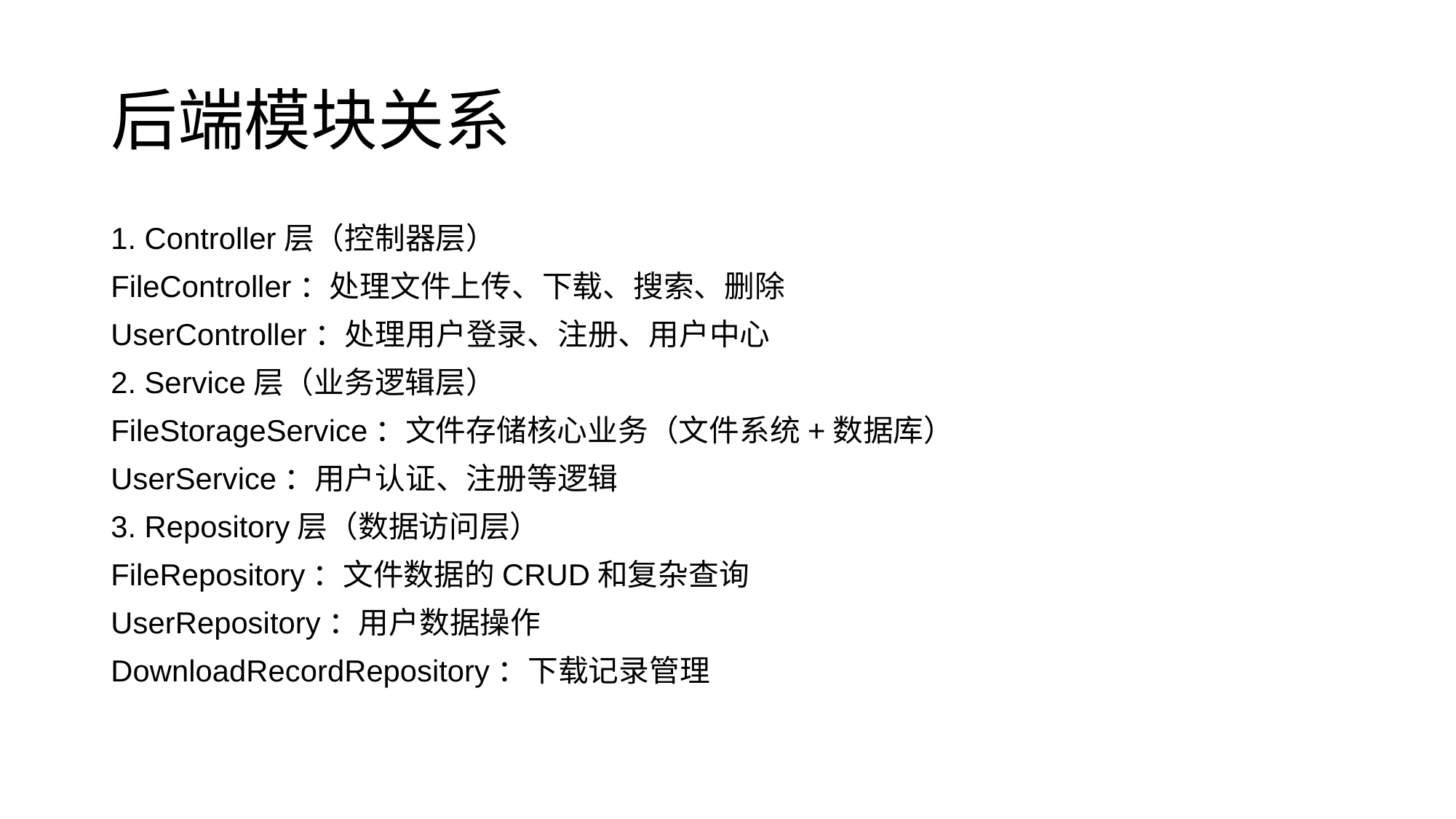

# 后端模块关系
1. Controller层（控制器层）
FileController：处理文件上传、下载、搜索、删除
UserController：处理用户登录、注册、用户中心
2. Service层（业务逻辑层）
FileStorageService：文件存储核心业务（文件系统+数据库）
UserService：用户认证、注册等逻辑
3. Repository层（数据访问层）
FileRepository：文件数据的CRUD和复杂查询
UserRepository：用户数据操作
DownloadRecordRepository：下载记录管理